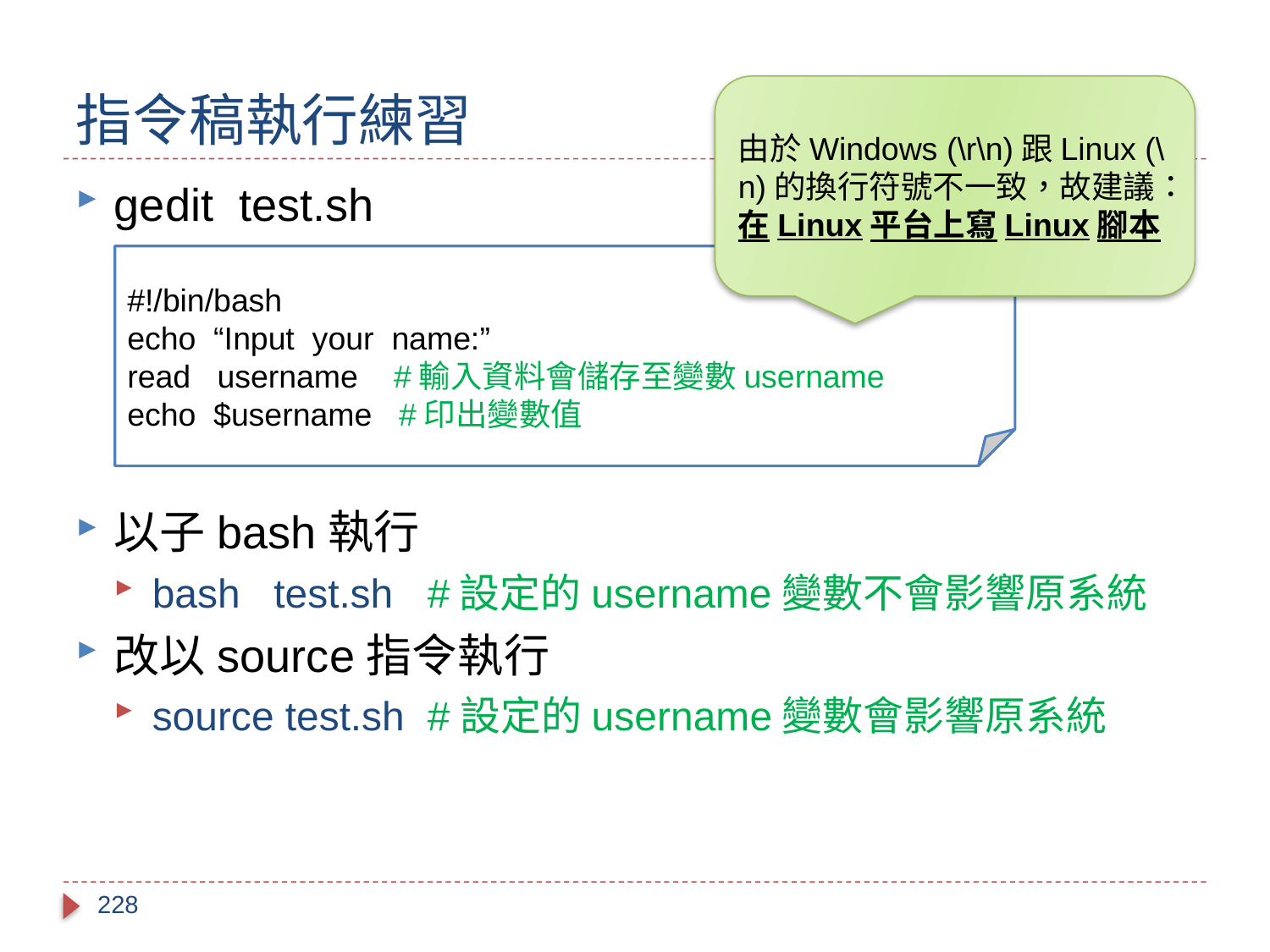

# 指令稿執行練習
由於Windows (\r\n)跟Linux (\n)的換行符號不一致，故建議：
在Linux平台上寫Linux腳本
gedit  test.sh

以子bash執行
bash   test.sh   #設定的username變數不會影響原系統
改以source指令執行
source test.sh  #設定的username變數會影響原系統

#!/bin/bash
echo  “Input  your  name:”
read   username    #輸入資料會儲存至變數username
echo  $username   #印出變數值
228